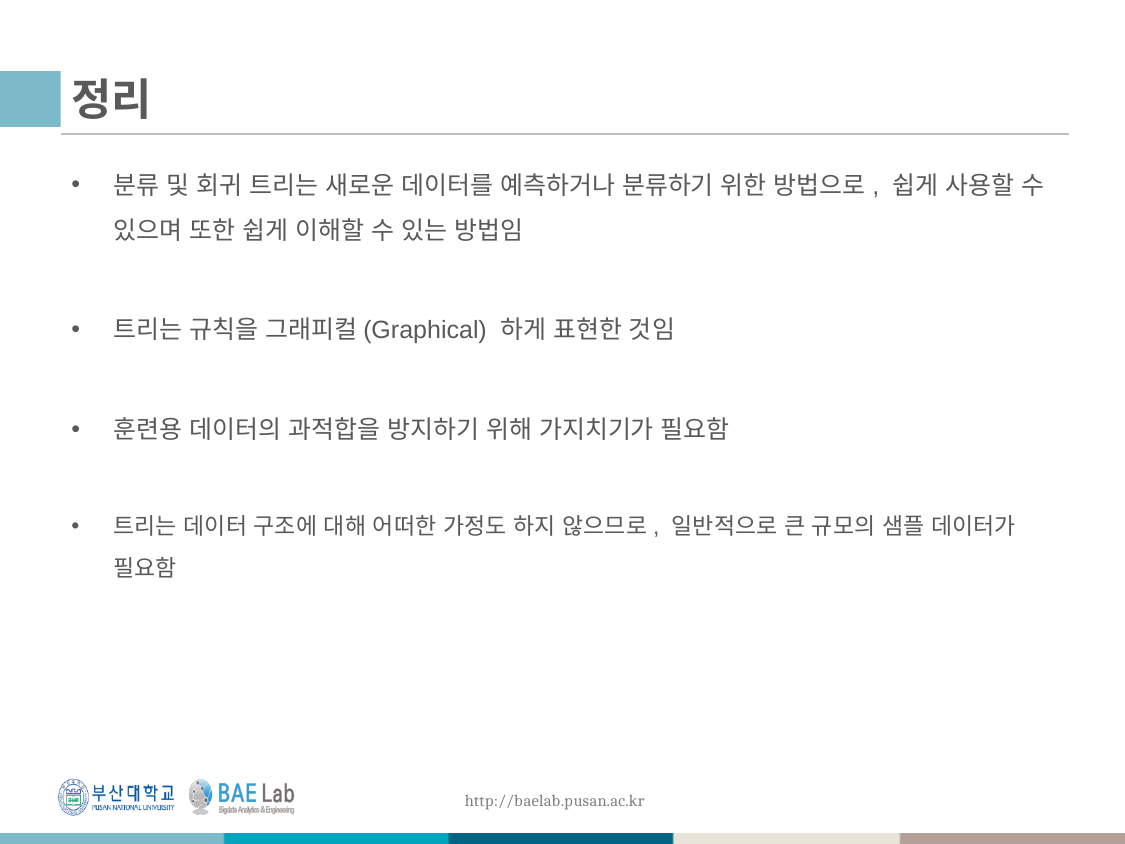

# 정리
분류 및 회귀 트리는 새로운 데이터를 예측하거나 분류하기 위한 방법으로, 쉽게 사용할 수 있으며 또한 쉽게 이해할 수 있는 방법임

트리는 규칙을 그래피컬(Graphical) 하게 표현한 것임

훈련용 데이터의 과적합을 방지하기 위해 가지치기가 필요함

트리는 데이터 구조에 대해 어떠한 가정도 하지 않으므로, 일반적으로 큰 규모의 샘플 데이터가 필요함